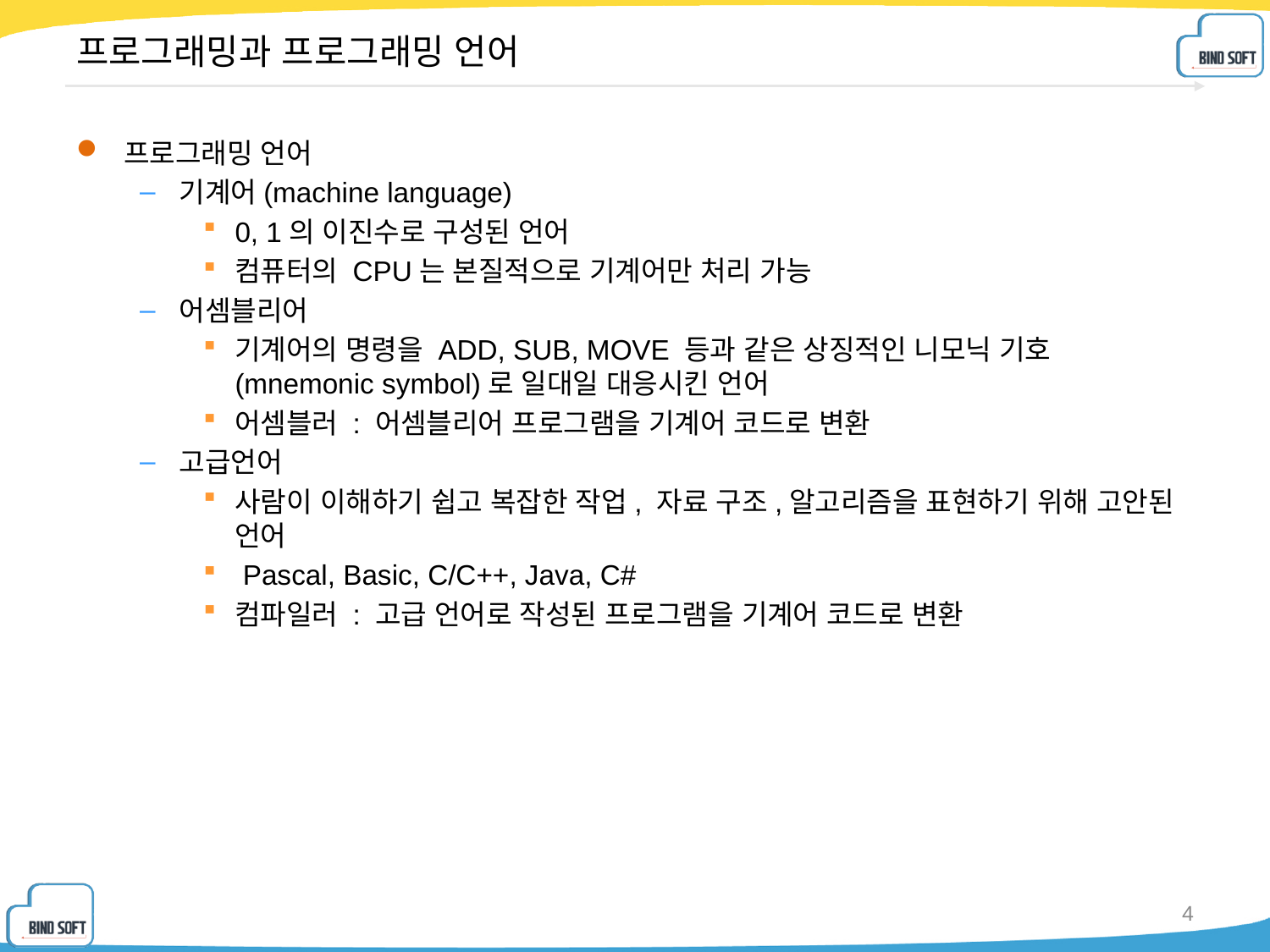

# 프로그래밍과 프로그래밍 언어
프로그래밍 언어
기계어(machine language)
0, 1의 이진수로 구성된 언어
컴퓨터의 CPU는 본질적으로 기계어만 처리 가능
어셈블리어
기계어의 명령을 ADD, SUB, MOVE 등과 같은 상징적인 니모닉 기호(mnemonic symbol)로 일대일 대응시킨 언어
어셈블러 : 어셈블리어 프로그램을 기계어 코드로 변환
고급언어
사람이 이해하기 쉽고 복잡한 작업, 자료 구조,알고리즘을 표현하기 위해 고안된 언어
 Pascal, Basic, C/C++, Java, C#
컴파일러 : 고급 언어로 작성된 프로그램을 기계어 코드로 변환
4